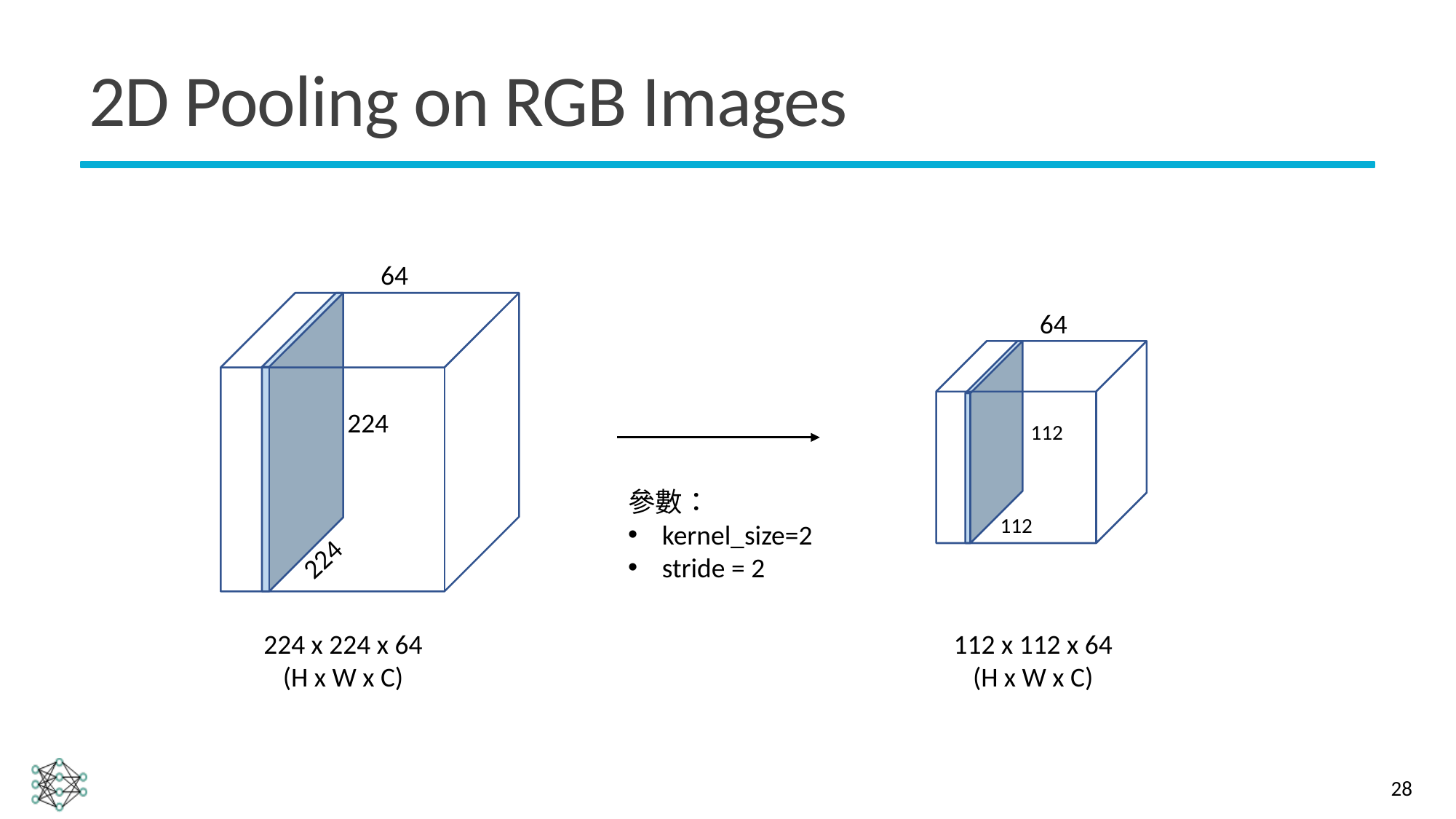

# 2D Pooling on RGB Images
64

64

224
112
參數：
kernel_size=2
stride = 2
112
224
112 x 112 x 64
(H x W x C)
224 x 224 x 64
(H x W x C)
28